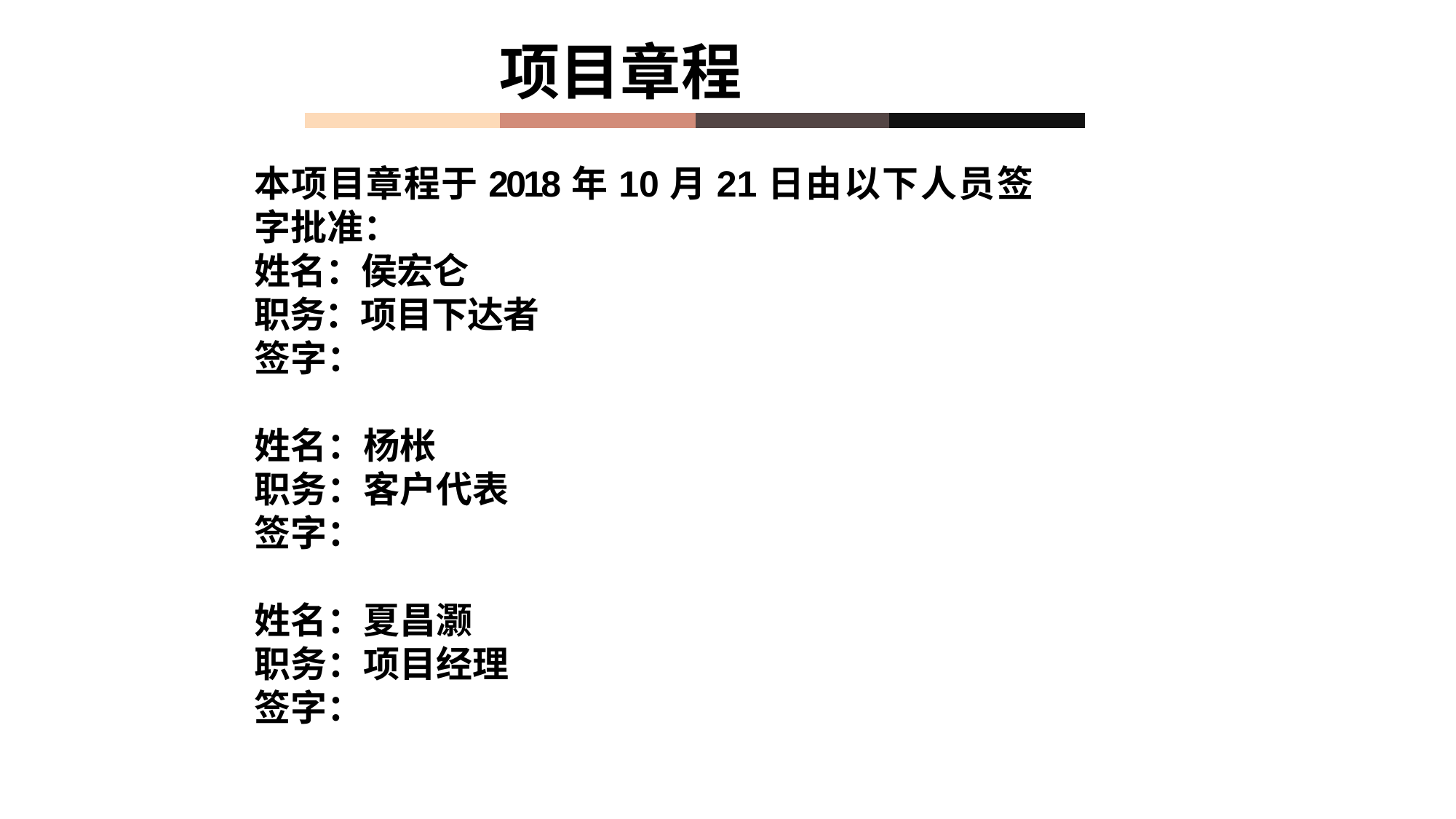

项目章程
本项目章程于2018年10月21日由以下人员签字批准：
姓名：侯宏仑
职务：项目下达者
签字：

姓名：杨枨
职务：客户代表
签字：

姓名：夏昌灏
职务：项目经理
签字：